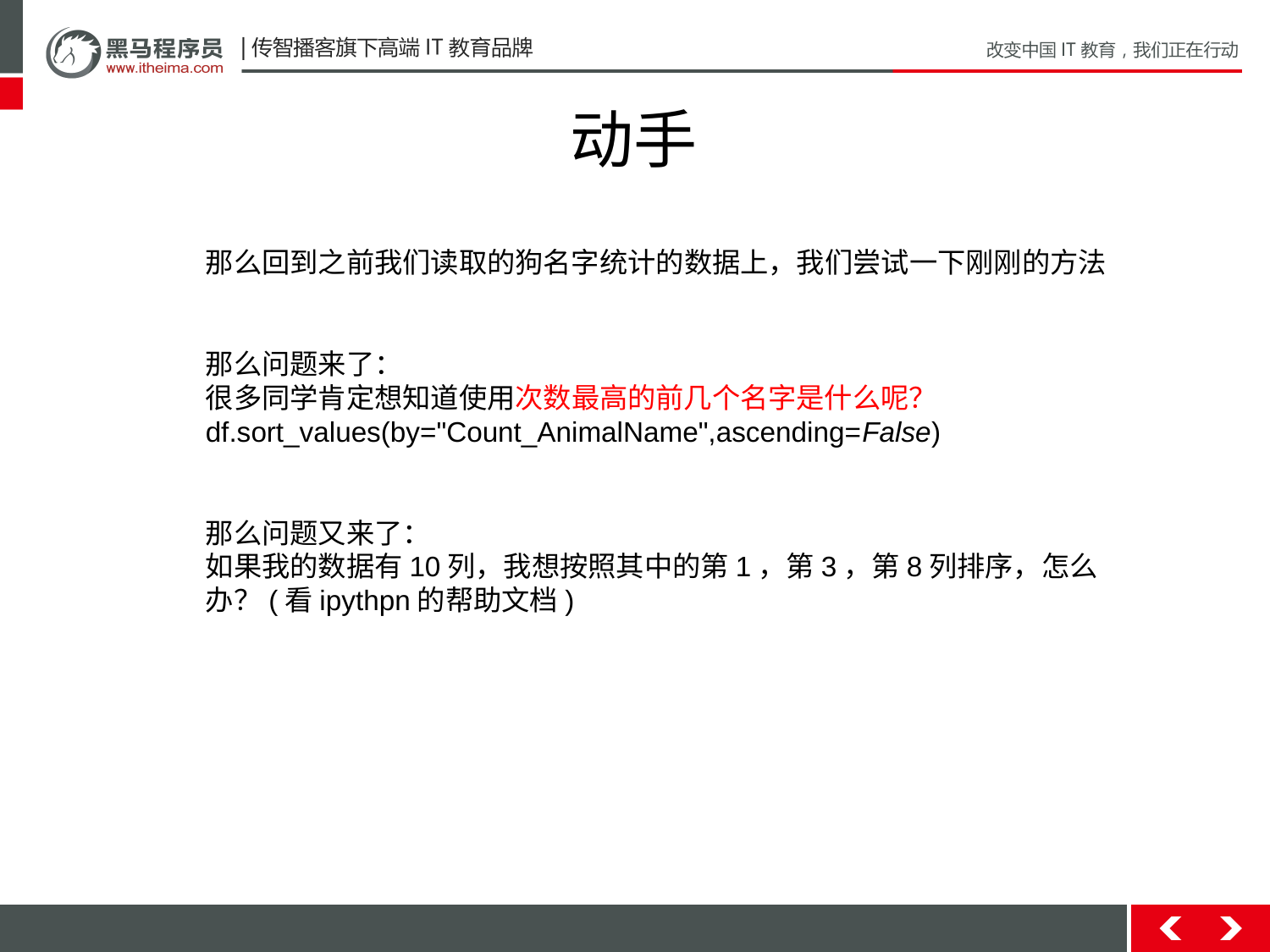

# 动手
那么回到之前我们读取的狗名字统计的数据上，我们尝试一下刚刚的方法

那么问题来了：
很多同学肯定想知道使用次数最高的前几个名字是什么呢？
df.sort_values(by="Count_AnimalName",ascending=False)

那么问题又来了：
如果我的数据有10列，我想按照其中的第1，第3，第8列排序，怎么办？(看ipythpn的帮助文档)